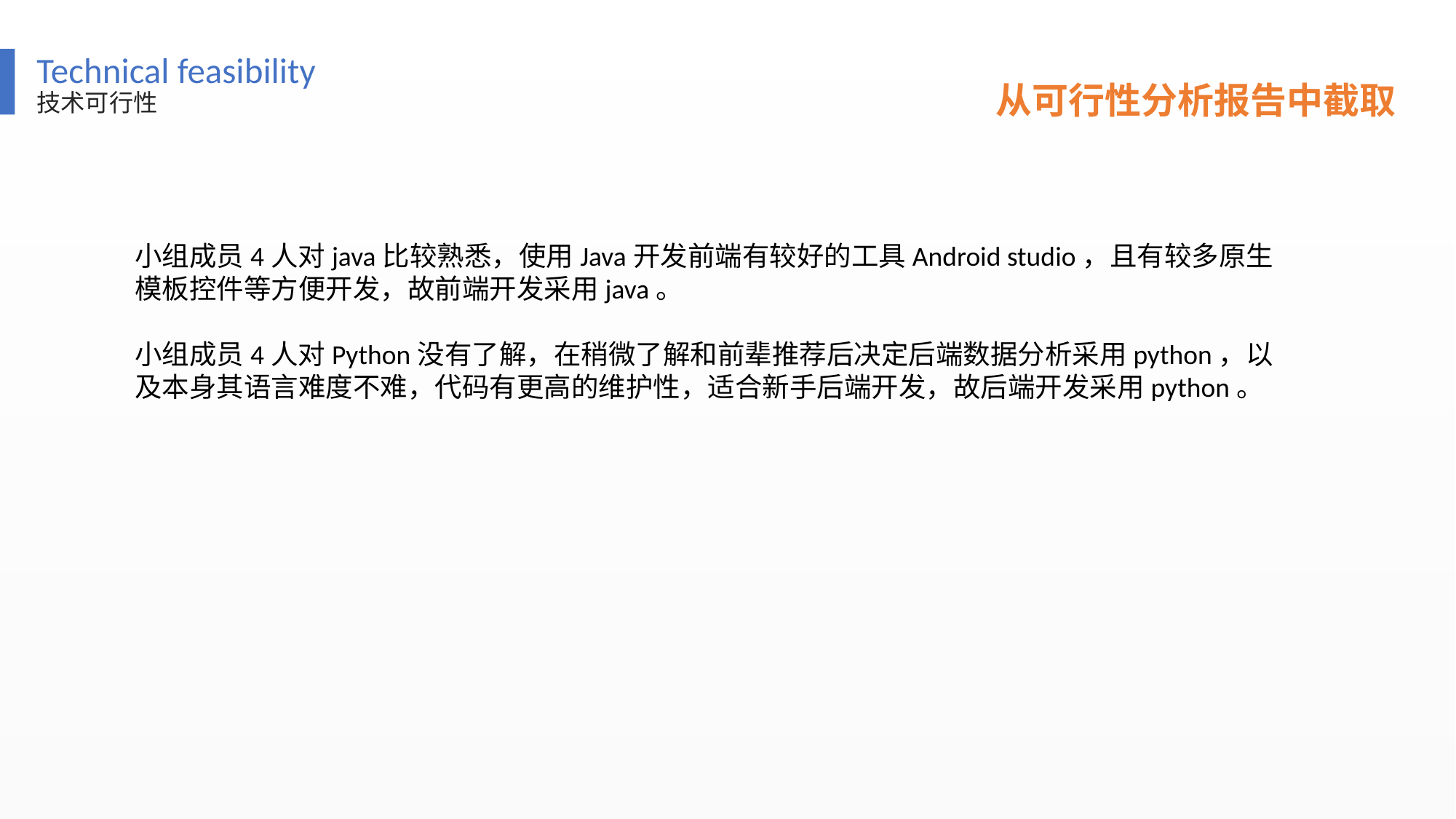

Technical feasibility
从可行性分析报告中截取
技术可行性
小组成员4人对java比较熟悉，使用Java开发前端有较好的工具Android studio，且有较多原生模板控件等方便开发，故前端开发采用java。

小组成员4人对Python没有了解，在稍微了解和前辈推荐后决定后端数据分析采用python，以及本身其语言难度不难，代码有更高的维护性，适合新手后端开发，故后端开发采用python。